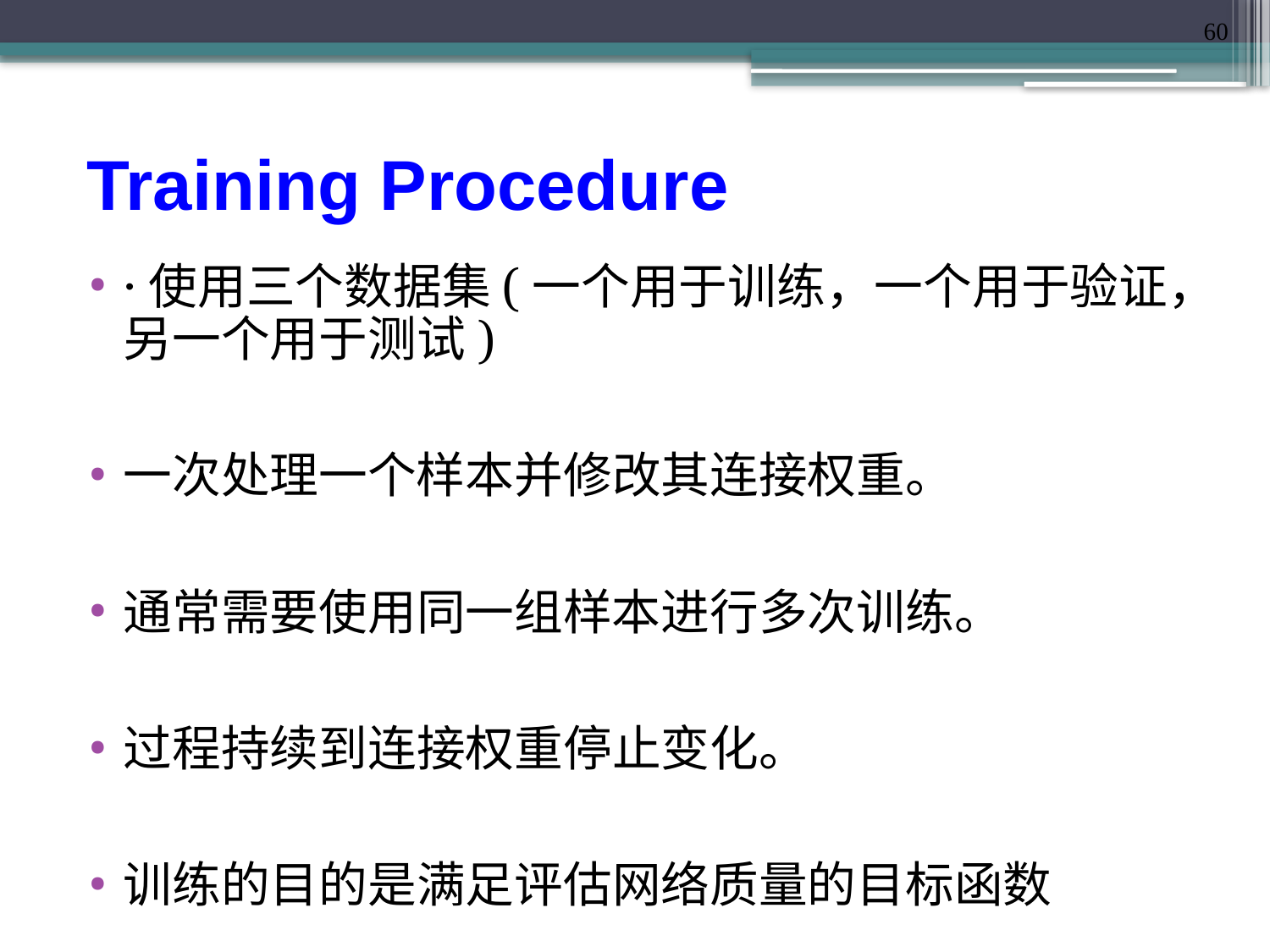

60
# Training Procedure
·使用三个数据集(一个用于训练，一个用于验证，另一个用于测试)

一次处理一个样本并修改其连接权重。

通常需要使用同一组样本进行多次训练。

过程持续到连接权重停止变化。

训练的目的是满足评估网络质量的目标函数